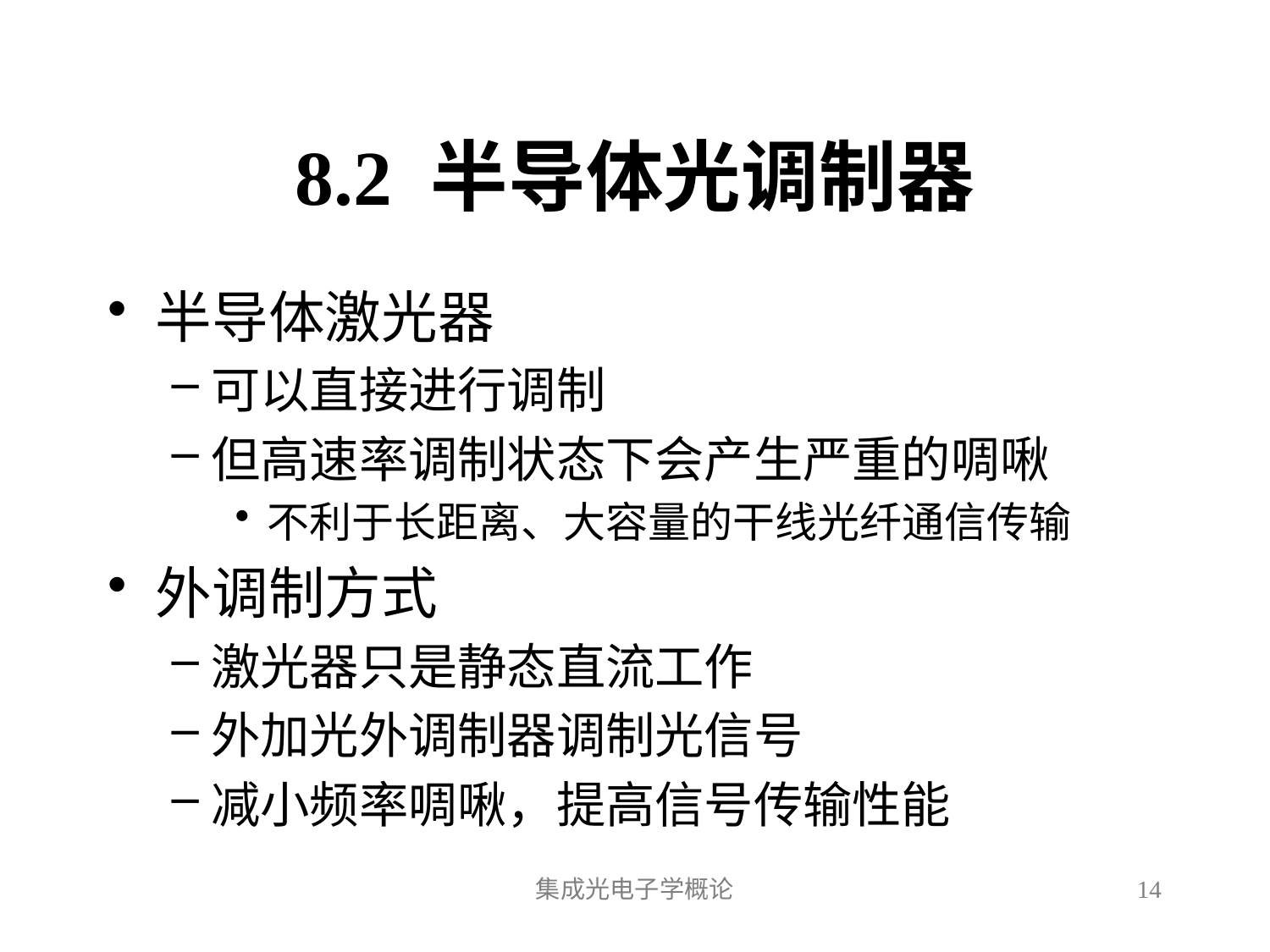

8.2 半导体光调制器
半导体激光器
可以直接进行调制
但高速率调制状态下会产生严重的啁啾
不利于长距离、大容量的干线光纤通信传输
外调制方式
激光器只是静态直流工作
外加光外调制器调制光信号
减小频率啁啾，提高信号传输性能
集成光电子学概论
14